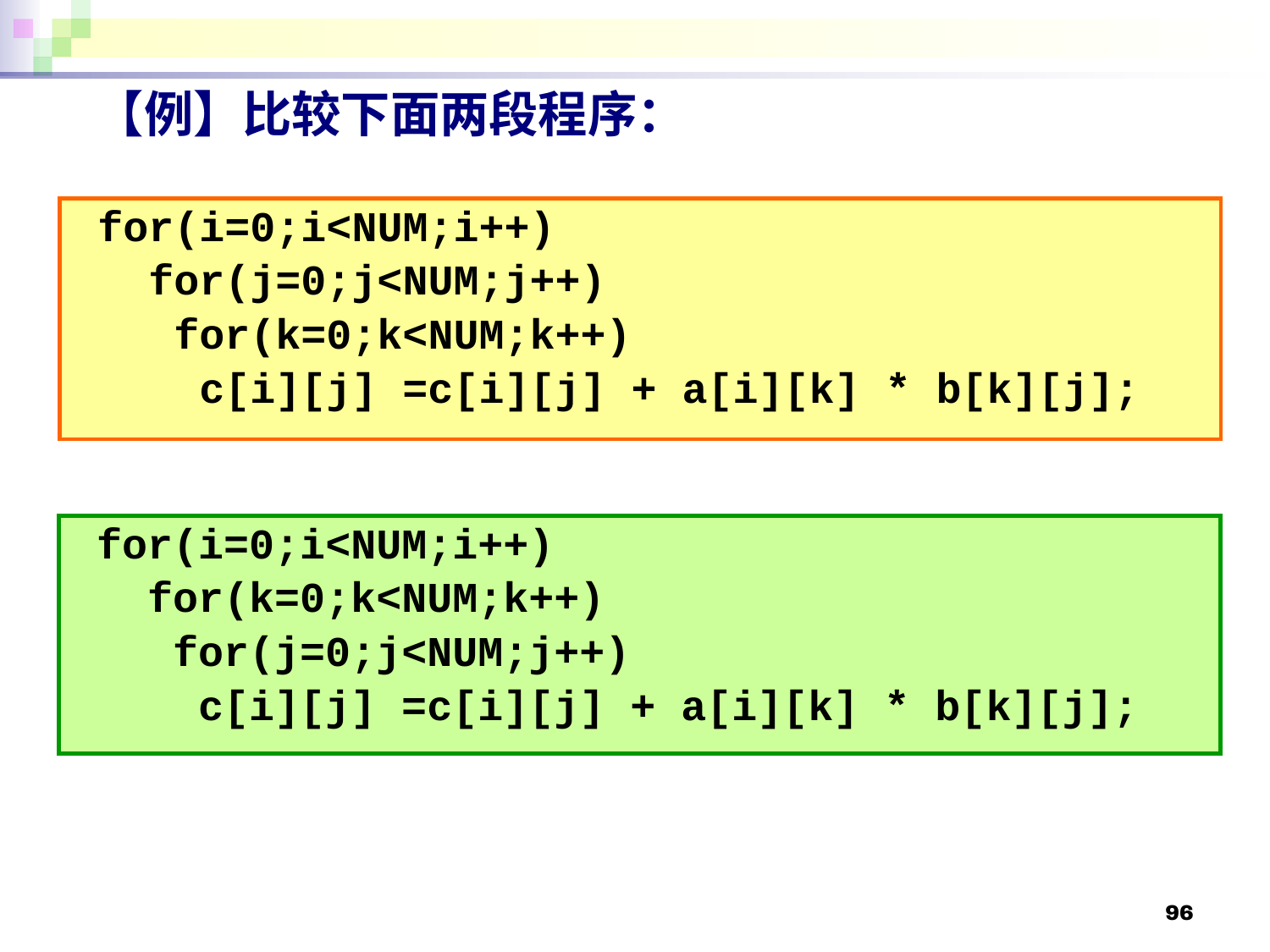

# 【例】比较下面两段程序：
 for(i=0;i<NUM;i++)
   for(j=0;j<NUM;j++)
    for(k=0;k<NUM;k++)
     c[i][j] =c[i][j] + a[i][k] * b[k][j];
 for(i=0;i<NUM;i++)
   for(k=0;k<NUM;k++)
    for(j=0;j<NUM;j++)
     c[i][j] =c[i][j] + a[i][k] * b[k][j];
96